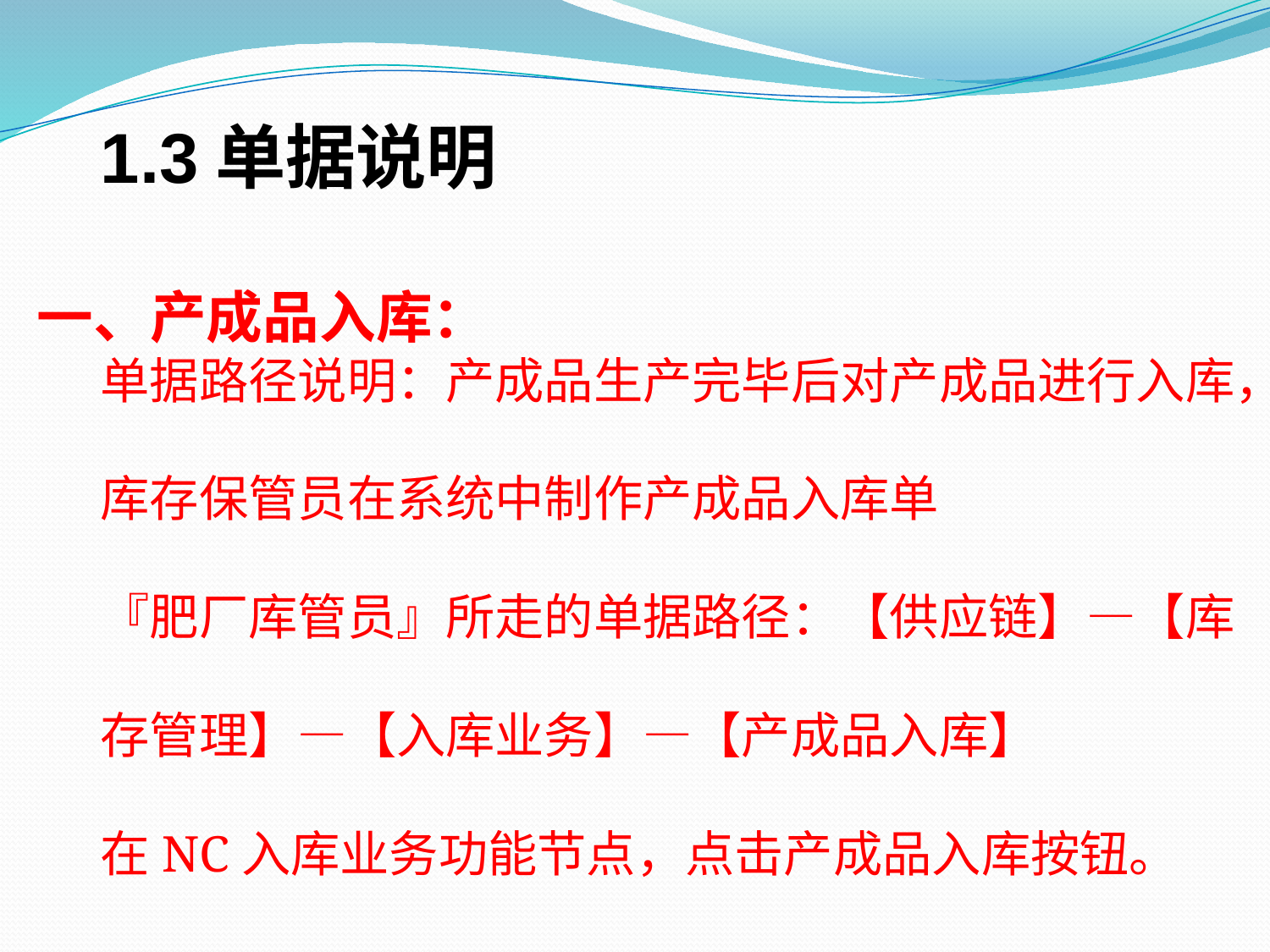

3单据说明

一、产成品入库：
单据路径说明：产成品生产完毕后对产成品进行入库，

库存保管员在系统中制作产成品入库单

『肥厂库管员』所走的单据路径：【供应链】—【库

存管理】—【入库业务】—【产成品入库】

在NC入库业务功能节点，点击产成品入库按钮。